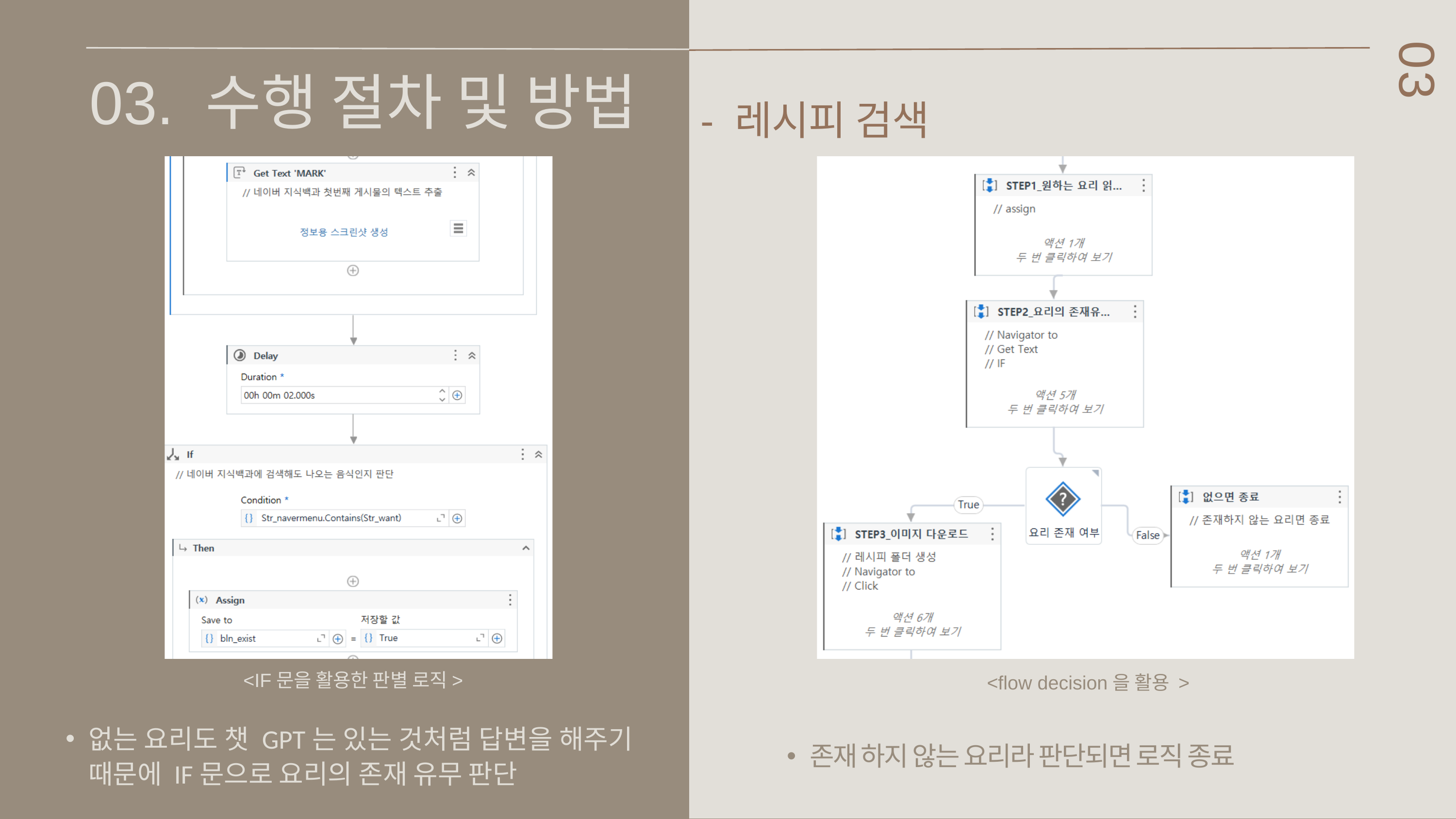

03. 수행 절차 및 방법
03
 - 레시피 검색

 <IF문을 활용한 판별 로직>
 <flow decision을 활용 >
없는 요리도 챗 GPT는 있는 것처럼 답변을 해주기 때문에 IF문으로 요리의 존재 유무 판단
존재 하지 않는 요리라 판단되면 로직 종료